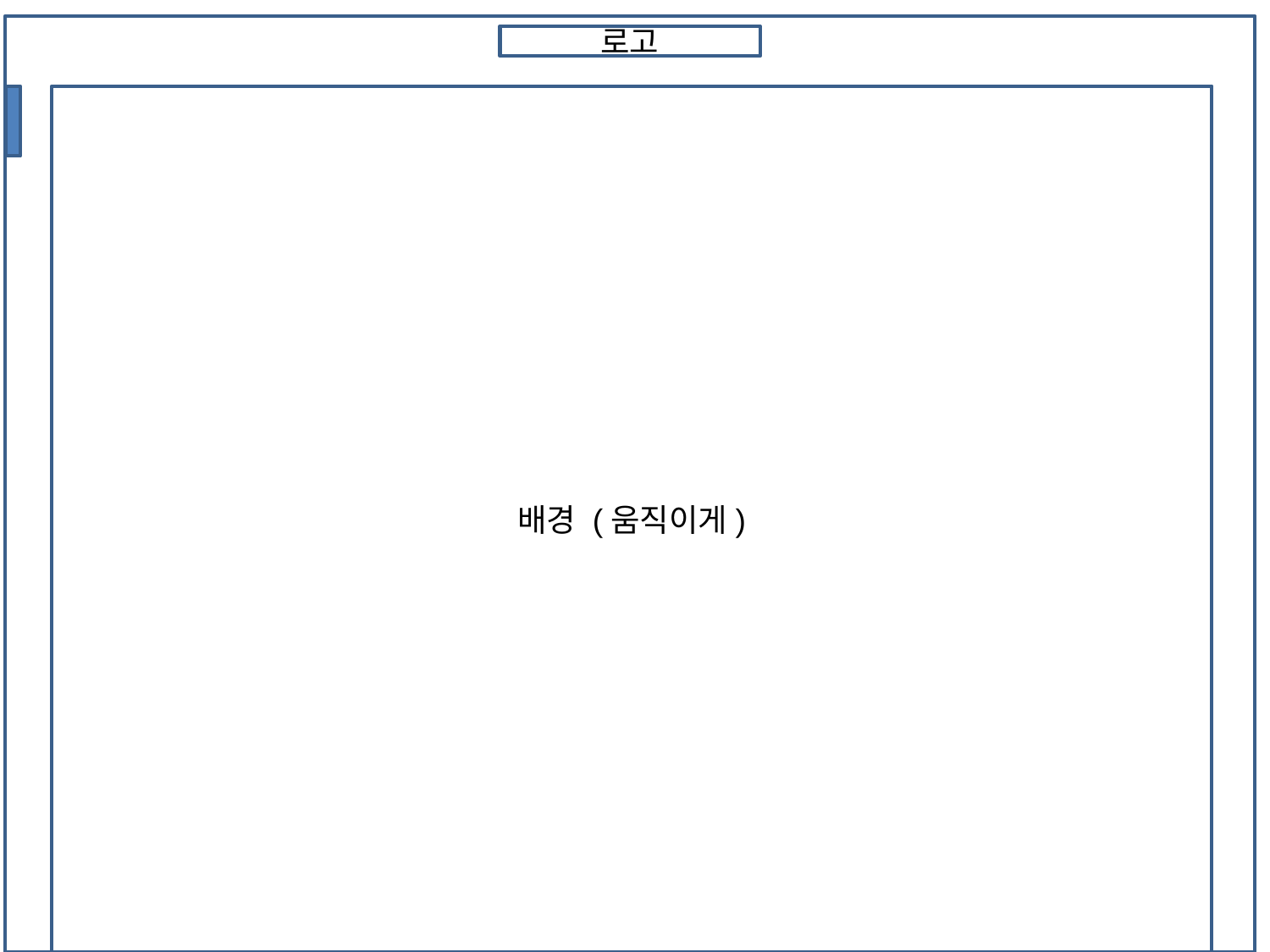

로고
검색

배경 (움직이게)

카테고리
고정목록
(효과없음)

아이콘
카테고리